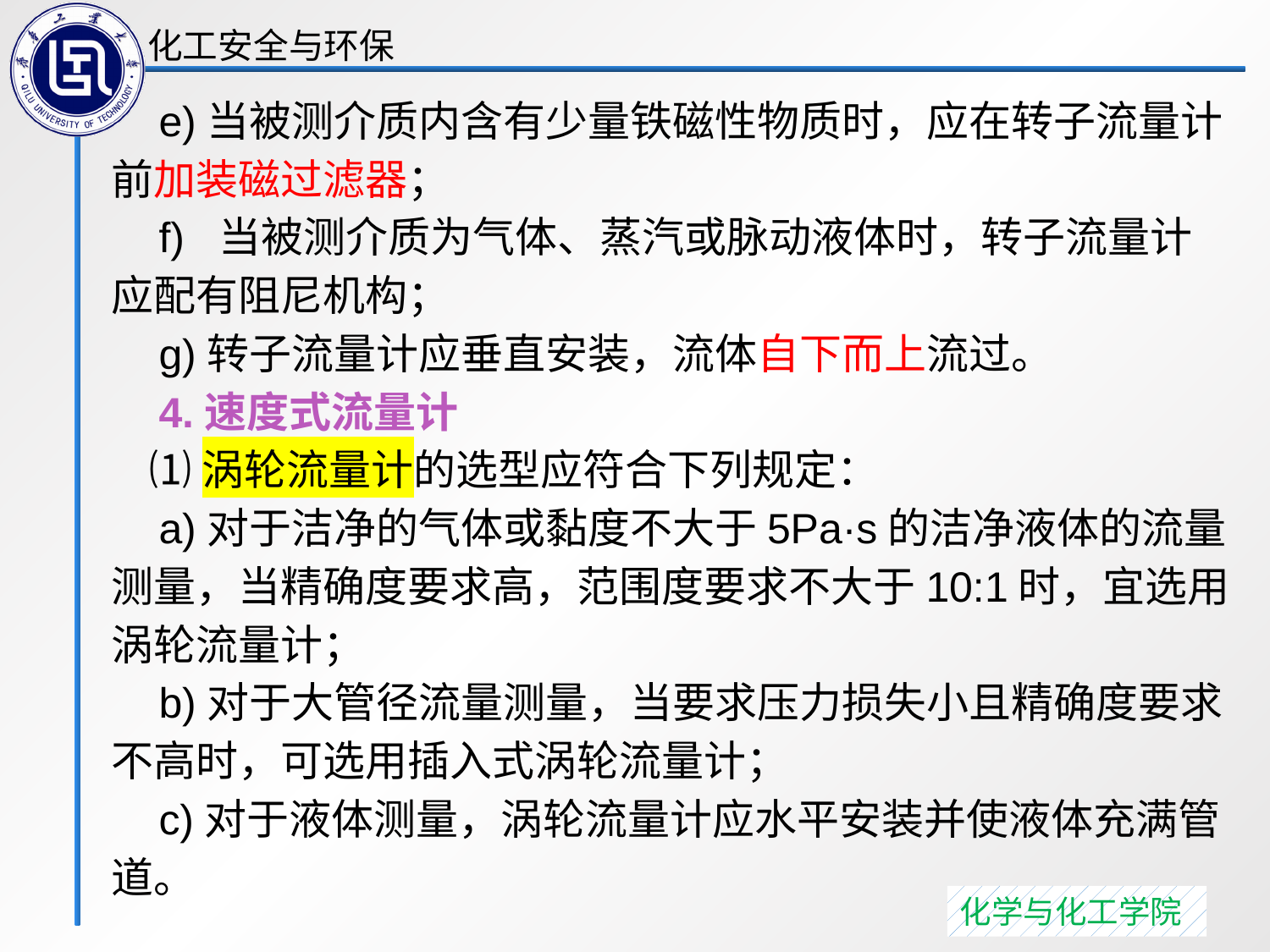

e)当被测介质内含有少量铁磁性物质时，应在转子流量计前加装磁过滤器；
    f)  当被测介质为气体、蒸汽或脉动液体时，转子流量计应配有阻尼机构；
    g)转子流量计应垂直安装，流体自下而上流过。
    4.速度式流量计
    ⑴涡轮流量计的选型应符合下列规定：
    a)对于洁净的气体或黏度不大于5Pa·s的洁净液体的流量测量，当精确度要求高，范围度要求不大于10:1时，宜选用涡轮流量计；
    b)对于大管径流量测量，当要求压力损失小且精确度要求不高时，可选用插入式涡轮流量计；
    c)对于液体测量，涡轮流量计应水平安装并使液体充满管道。